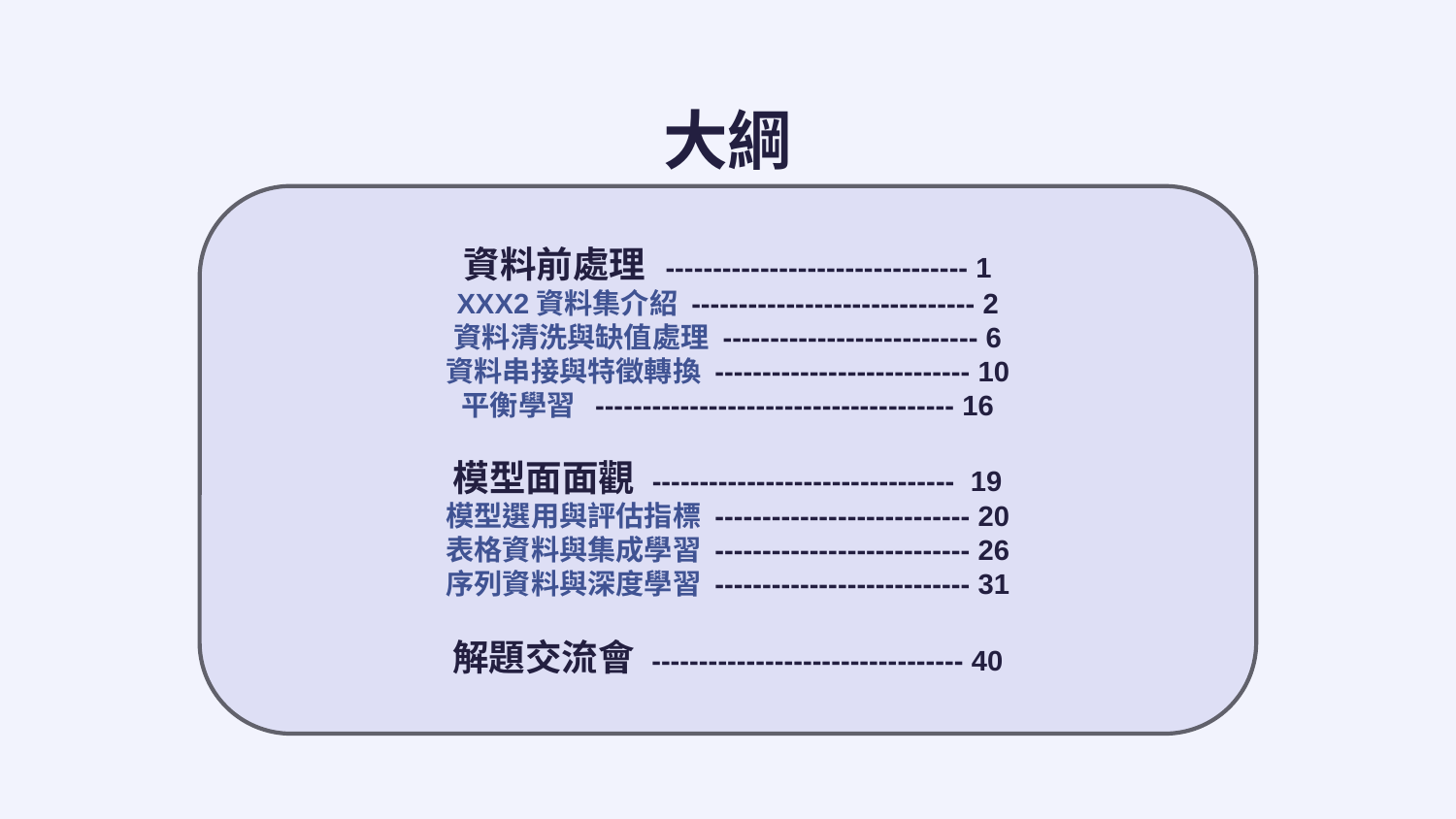

2
# 大綱
資料前處理  -------------------------------- 1
XXX2資料集介紹 ------------------------------ 2
資料清洗與缺值處理 --------------------------- 6
資料串接與特徵轉換 --------------------------- 10
平衡學習  -------------------------------------- 16

模型面面觀 --------------------------------  19
模型選用與評估指標 --------------------------- 20
表格資料與集成學習 --------------------------- 26
序列資料與深度學習 --------------------------- 31

解題交流會 --------------------------------- 40